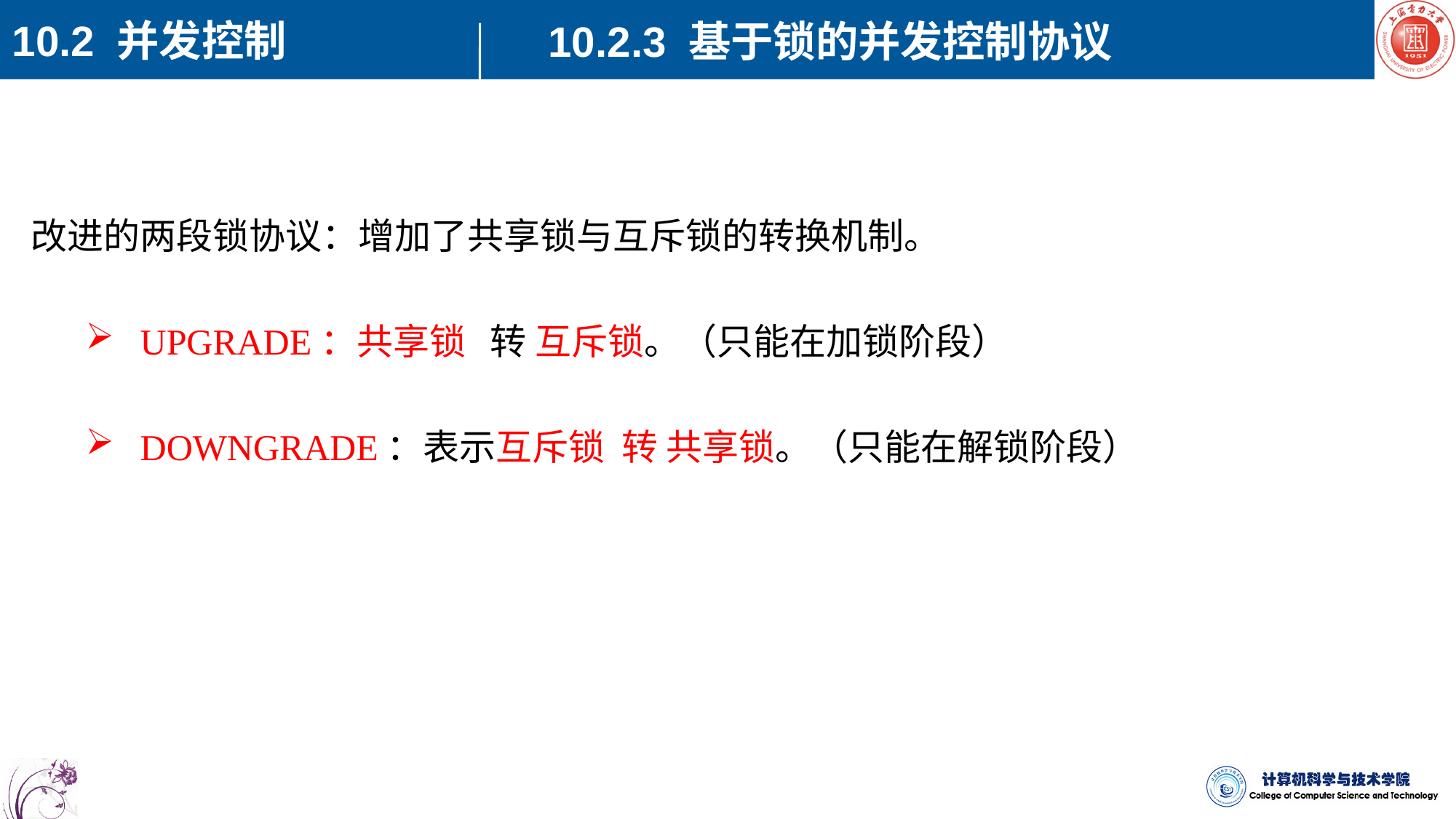

10.2 并发控制
10.2.3 基于锁的并发控制协议
改进的两段锁协议：增加了共享锁与互斥锁的转换机制。
UPGRADE：共享锁   转 互斥锁。（只能在加锁阶段）
DOWNGRADE：表示互斥锁  转 共享锁。（只能在解锁阶段）